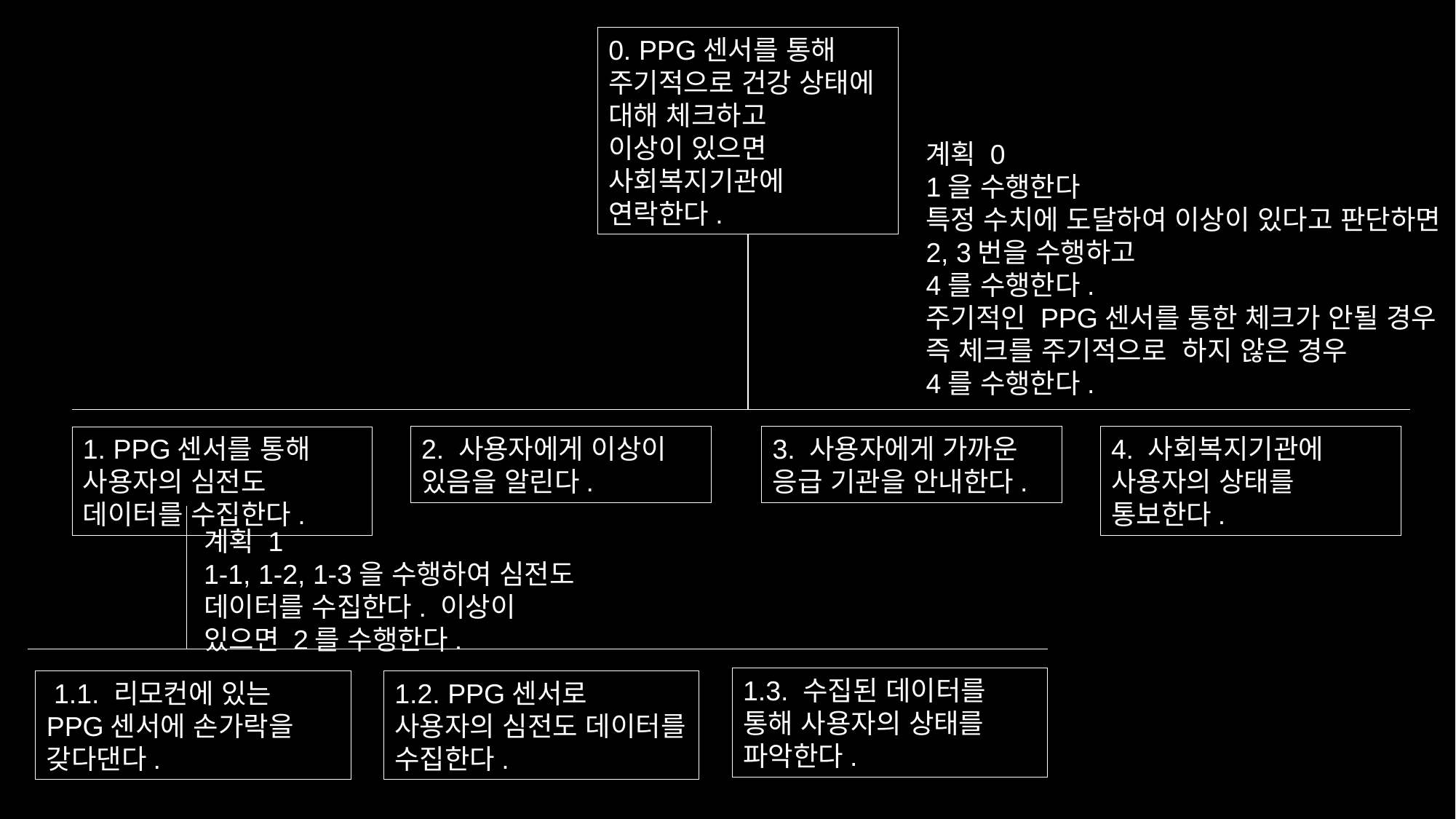

0. PPG센서를 통해
주기적으로 건강 상태에 대해 체크하고
이상이 있으면 사회복지기관에 연락한다.
계획 0
1을 수행한다
특정 수치에 도달하여 이상이 있다고 판단하면
2, 3번을 수행하고
4를 수행한다.
주기적인 PPG센서를 통한 체크가 안될 경우
즉 체크를 주기적으로  하지 않은 경우
4를 수행한다.

2. 사용자에게 이상이 있음을 알린다.
3. 사용자에게 가까운 응급 기관을 안내한다.
4. 사회복지기관에 사용자의 상태를 통보한다.
1. PPG센서를 통해 사용자의 심전도 데이터를 수집한다.
계획 1
1-1, 1-2, 1-3을 수행하여 심전도 데이터를 수집한다. 이상이 있으면 2를 수행한다.
1.3. 수집된 데이터를 통해 사용자의 상태를 파악한다.
1.2. PPG센서로 사용자의 심전도 데이터를 수집한다.
 1.1. 리모컨에 있는 PPG센서에 손가락을 갖다댄다.